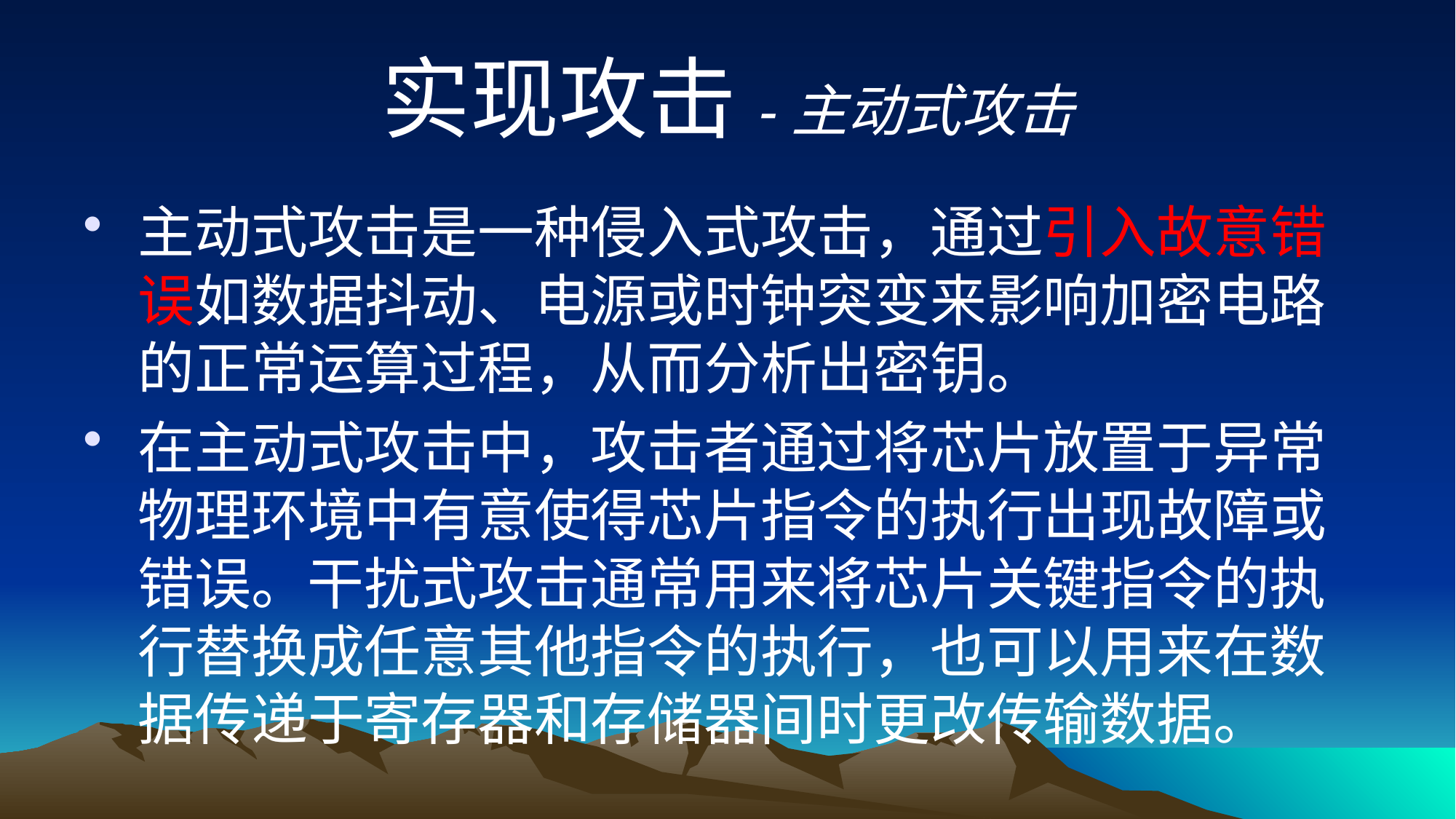

# 实现攻击-主动式攻击
主动式攻击是一种侵入式攻击，通过引入故意错误如数据抖动、电源或时钟突变来影响加密电路的正常运算过程，从而分析出密钥。
在主动式攻击中，攻击者通过将芯片放置于异常物理环境中有意使得芯片指令的执行出现故障或错误。干扰式攻击通常用来将芯片关键指令的执行替换成任意其他指令的执行，也可以用来在数据传递于寄存器和存储器间时更改传输数据。